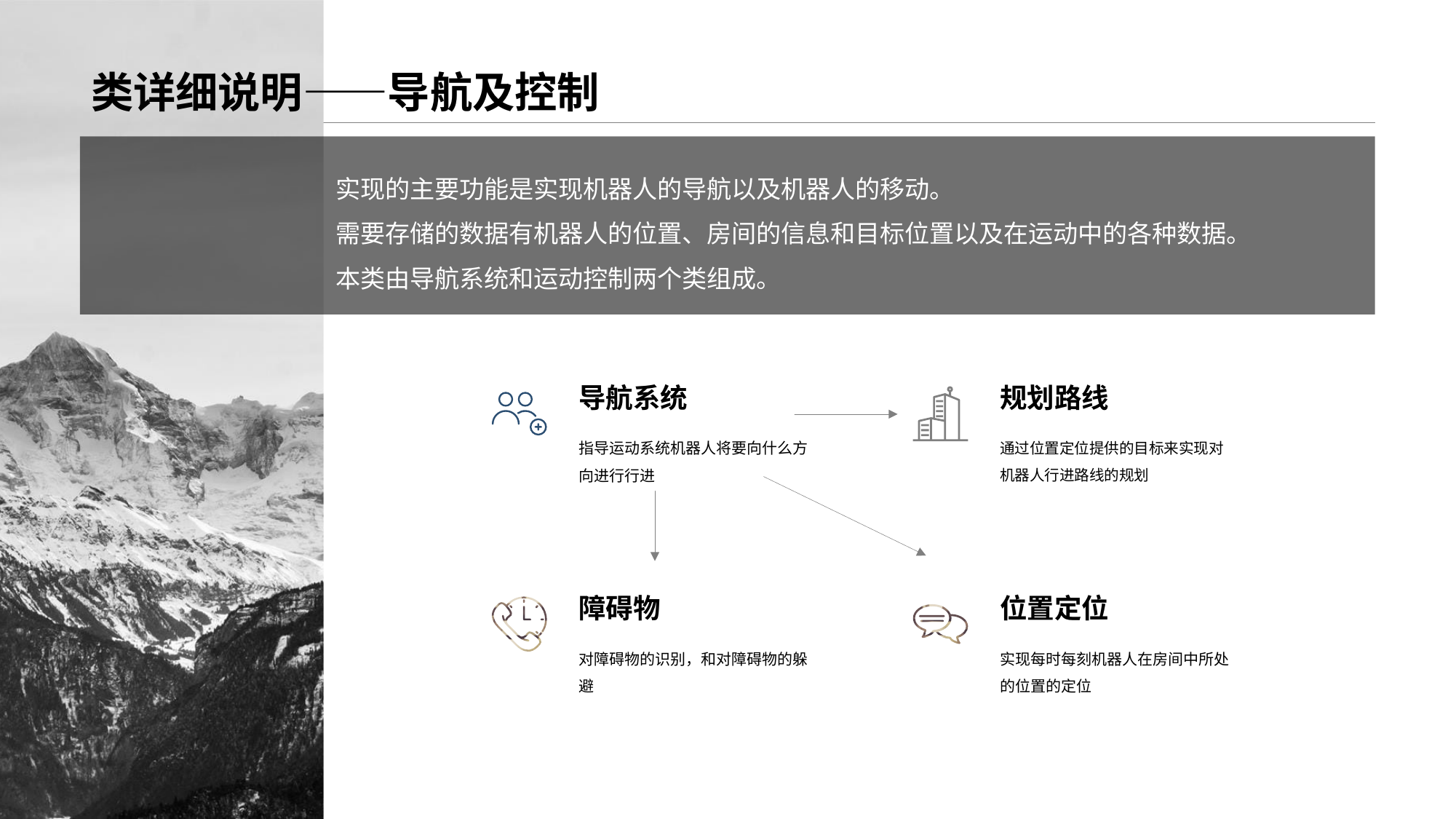

实现的主要功能是实现机器人的导航以及机器人的移动。
需要存储的数据有机器人的位置、房间的信息和目标位置以及在运动中的各种数据。
本类由导航系统和运动控制两个类组成。
导航系统
规划路线

指导运动系统机器人将要向什么方向进行行进
通过位置定位提供的目标来实现对机器人行进路线的规划
障碍物
位置定位

对障碍物的识别，和对障碍物的躲避
实现每时每刻机器人在房间中所处的位置的定位
# 类详细说明——导航及控制